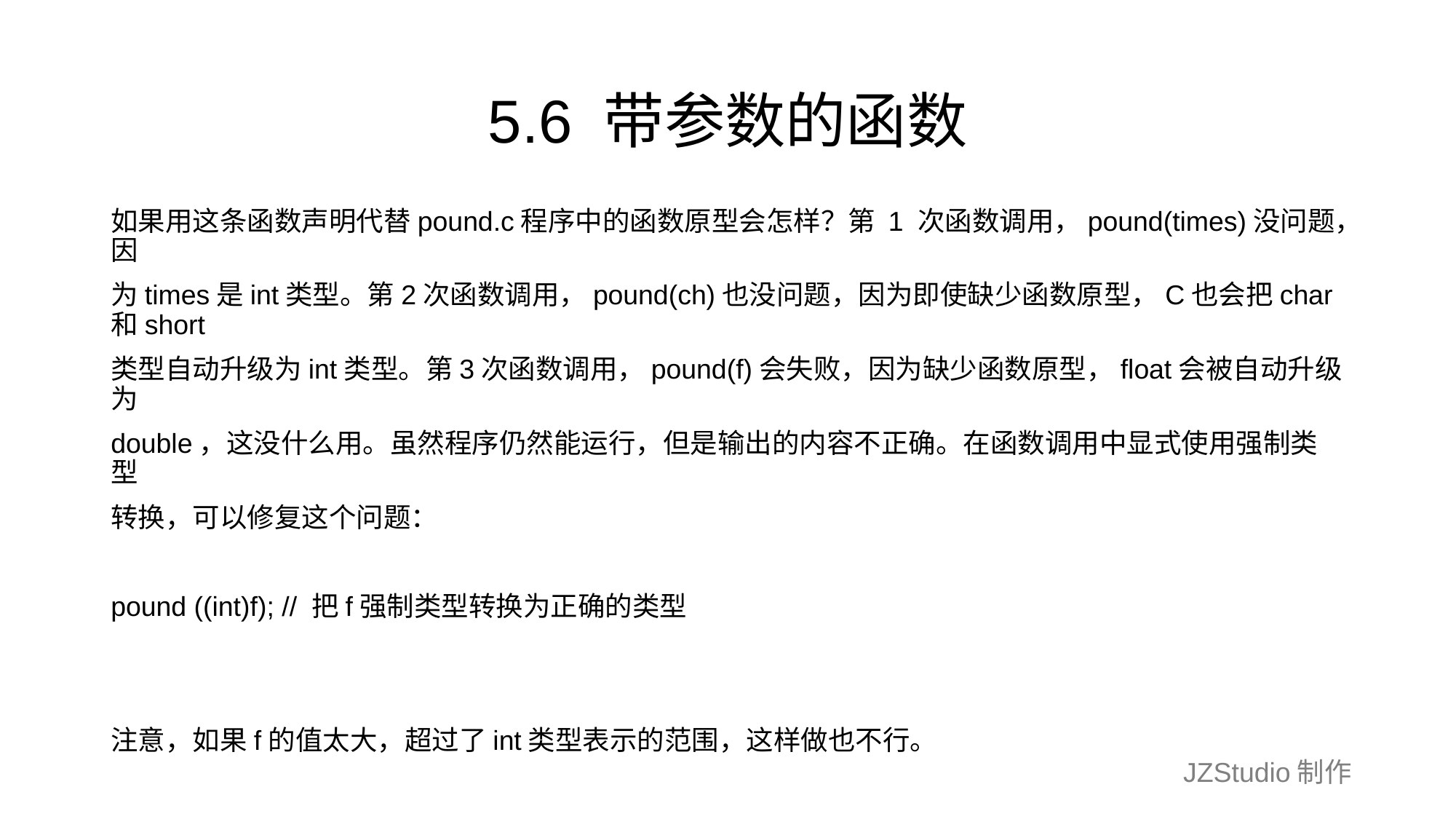

# 5.6 带参数的函数
如果用这条函数声明代替pound.c程序中的函数原型会怎样？第 1 次函数调用，pound(times)没问题，因
为times是int类型。第2次函数调用，pound(ch)也没问题，因为即使缺少函数原型，C也会把char和short
类型自动升级为int类型。第3次函数调用，pound(f)会失败，因为缺少函数原型，float会被自动升级为
double，这没什么用。虽然程序仍然能运行，但是输出的内容不正确。在函数调用中显式使用强制类型
转换，可以修复这个问题：

pound ((int)f); // 把f强制类型转换为正确的类型

注意，如果f的值太大，超过了int类型表示的范围，这样做也不行。